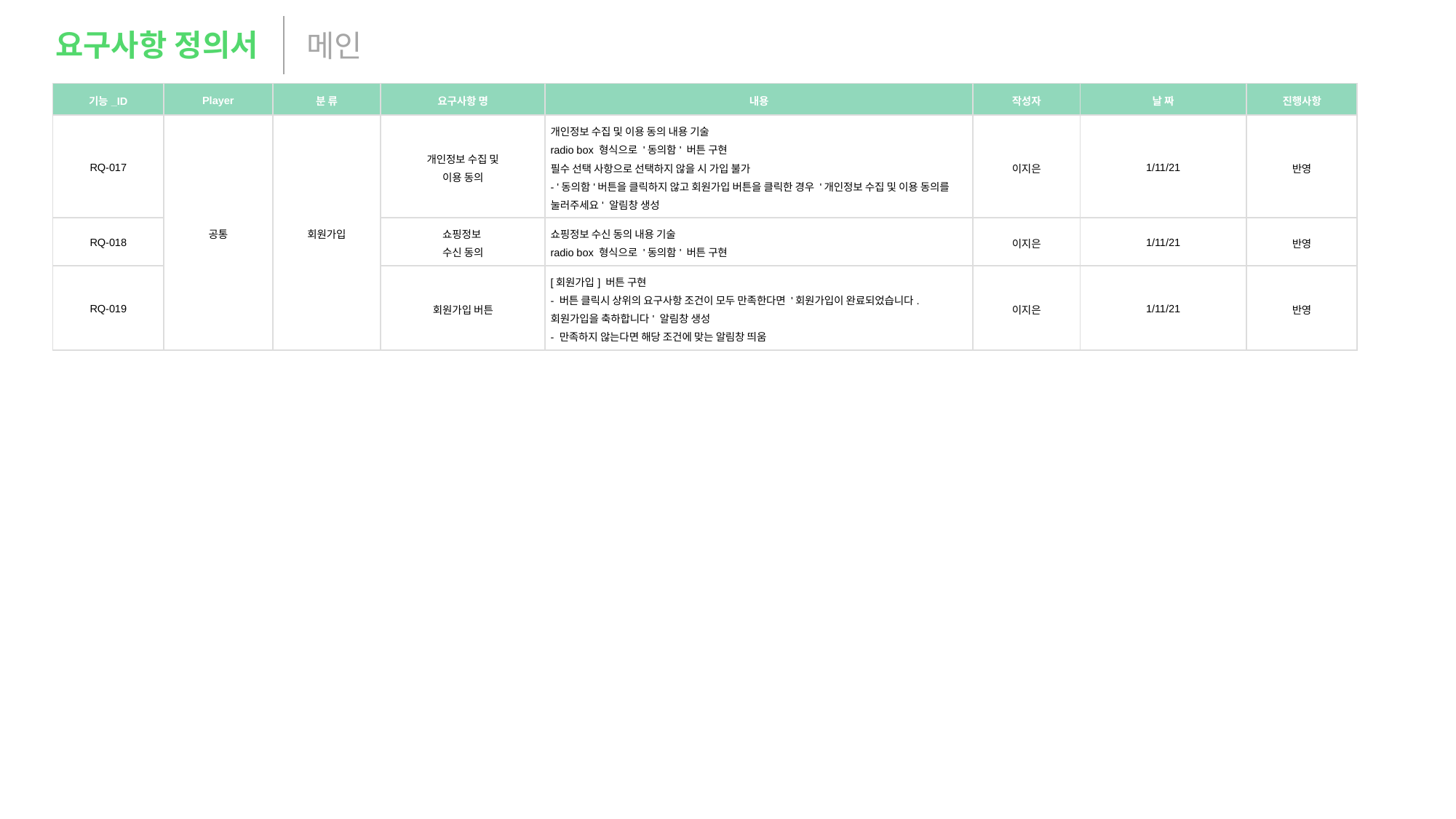

요구사항 정의서
메인
| 기능\_ID | Player | 분 류 | 요구사항 명 | 내용 | 작성자 | 날 짜 | 진행사항 |
| --- | --- | --- | --- | --- | --- | --- | --- |
| RQ-017 | 공통 | 회원가입 | 개인정보 수집 및 이용 동의 | 개인정보 수집 및 이용 동의 내용 기술 radio box 형식으로 '동의함' 버튼 구현 필수 선택 사항으로 선택하지 않을 시 가입 불가 - '동의함'버튼을 클릭하지 않고 회원가입 버튼을 클릭한 경우 '개인정보 수집 및 이용 동의를 눌러주세요' 알림창 생성 | 이지은 | 1/11/21 | 반영 |
| RQ-018 |  |  | 쇼핑정보 수신 동의 | 쇼핑정보 수신 동의 내용 기술 radio box 형식으로 '동의함' 버튼 구현 | 이지은 | 1/11/21 | 반영 |
| RQ-019 |  |  | 회원가입 버튼 | [회원가입] 버튼 구현 - 버튼 클릭시 상위의 요구사항 조건이 모두 만족한다면 '회원가입이 완료되었습니다. 회원가입을 축하합니다' 알림창 생성 - 만족하지 않는다면 해당 조건에 맞는 알림창 띄움 | 이지은 | 1/11/21 | 반영 |